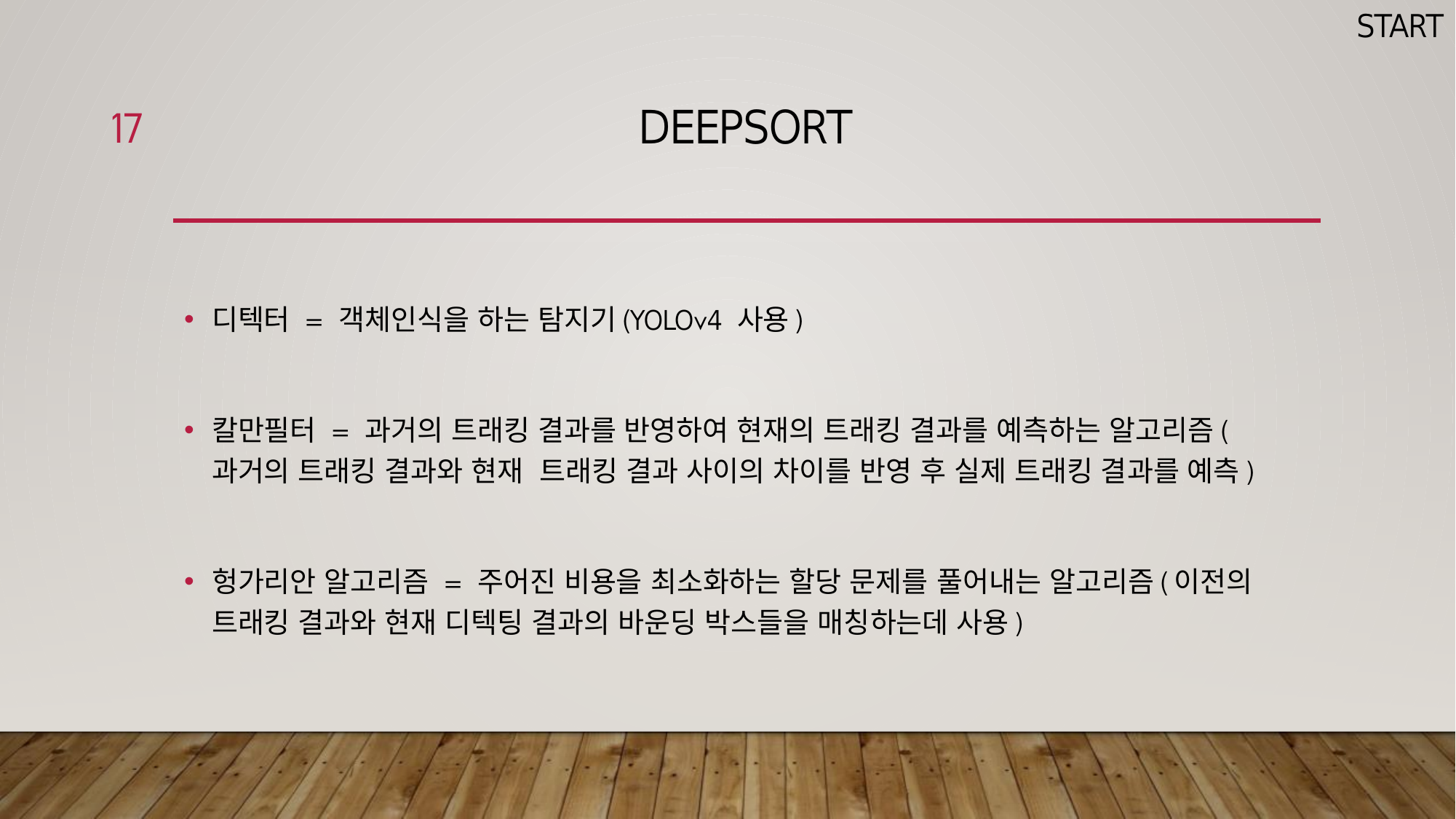

START

17
# Deepsort

디텍터 = 객체인식을 하는 탐지기(YOLOv4 사용)

칼만필터 = 과거의 트래킹 결과를 반영하여 현재의 트래킹 결과를 예측하는 알고리즘(과거의 트래킹 결과와 현재  트래킹 결과 사이의 차이를 반영 후 실제 트래킹 결과를 예측)

헝가리안 알고리즘 = 주어진 비용을 최소화하는 할당 문제를 풀어내는 알고리즘(이전의 트래킹 결과와 현재 디텍팅 결과의 바운딩 박스들을 매칭하는데 사용)